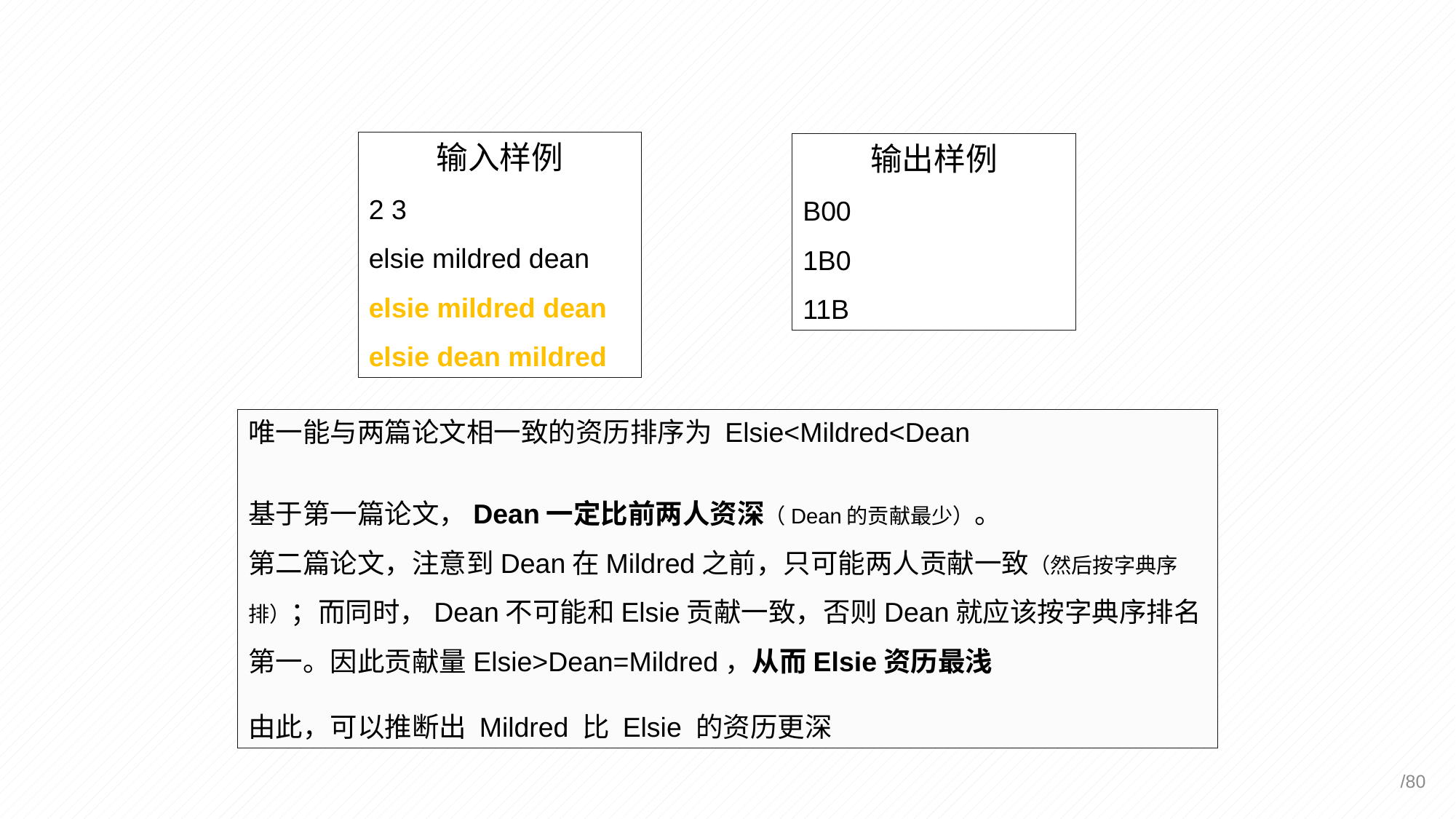

输入样例
2 3
elsie mildred dean
elsie mildred dean
elsie dean mildred
输出样例
B00
1B0
11B
唯一能与两篇论文相一致的资历排序为 Elsie<Mildred<Dean

基于第一篇论文，Dean一定比前两人资深（Dean的贡献最少）。
第二篇论文，注意到Dean在Mildred之前，只可能两人贡献一致（然后按字典序排）；而同时，Dean不可能和Elsie贡献一致，否则Dean就应该按字典序排名第一。因此贡献量Elsie>Dean=Mildred，从而Elsie资历最浅

由此，可以推断出 Mildred 比 Elsie 的资历更深